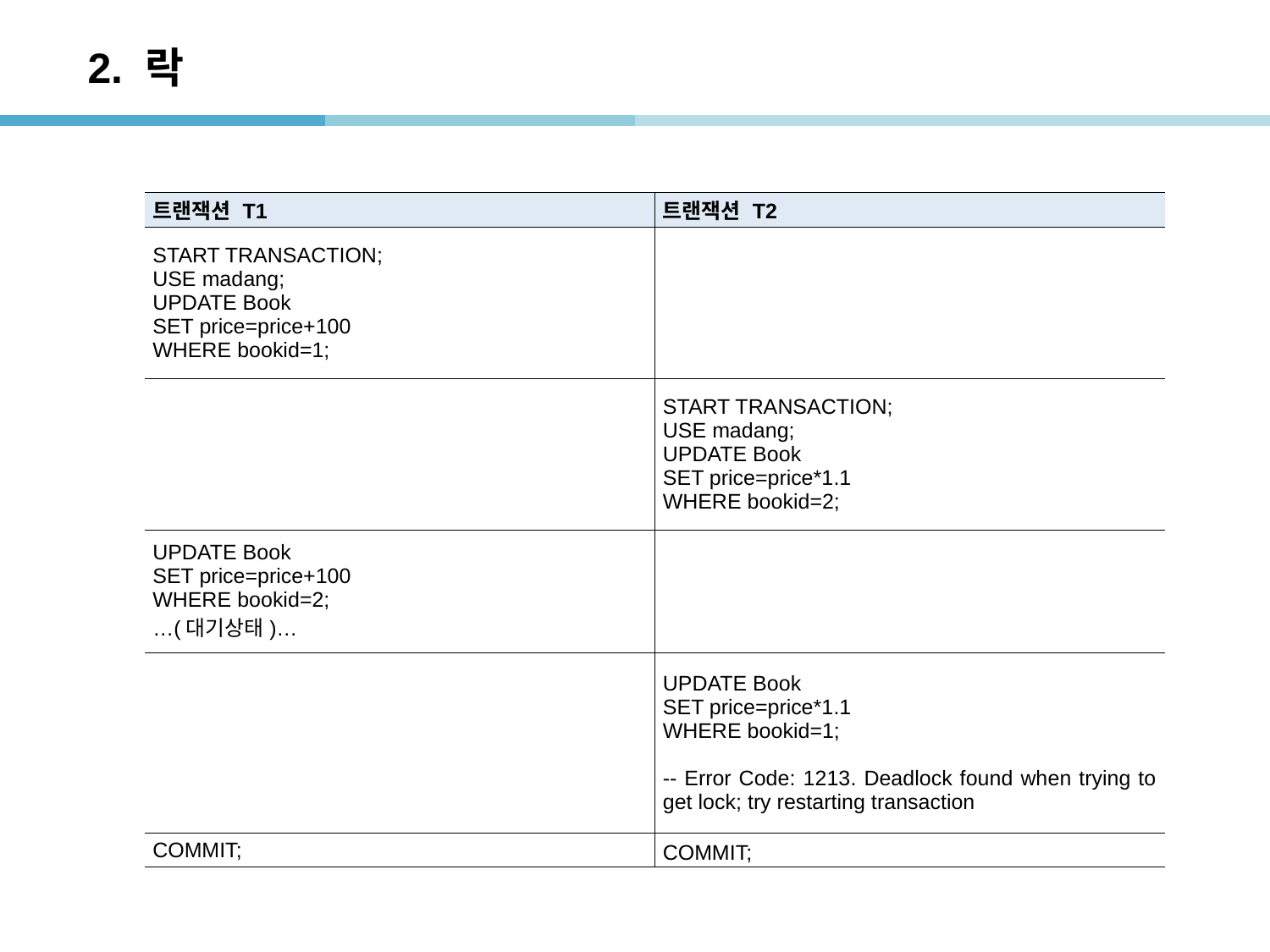

# 2. 락
| 트랜잭션 T1 | 트랜잭션 T2 |
| --- | --- |
| START TRANSACTION; USE madang; UPDATE Book SET price=price+100 WHERE bookid=1; |  |
|  | START TRANSACTION; USE madang; UPDATE Book SET price=price\*1.1 WHERE bookid=2; |
| UPDATE Book SET price=price+100 WHERE bookid=2; …(대기상태)… |  |
|  | UPDATE Book SET price=price\*1.1 WHERE bookid=1; -- Error Code: 1213. Deadlock found when trying to get lock; try restarting transaction |
| COMMIT; | COMMIT; |